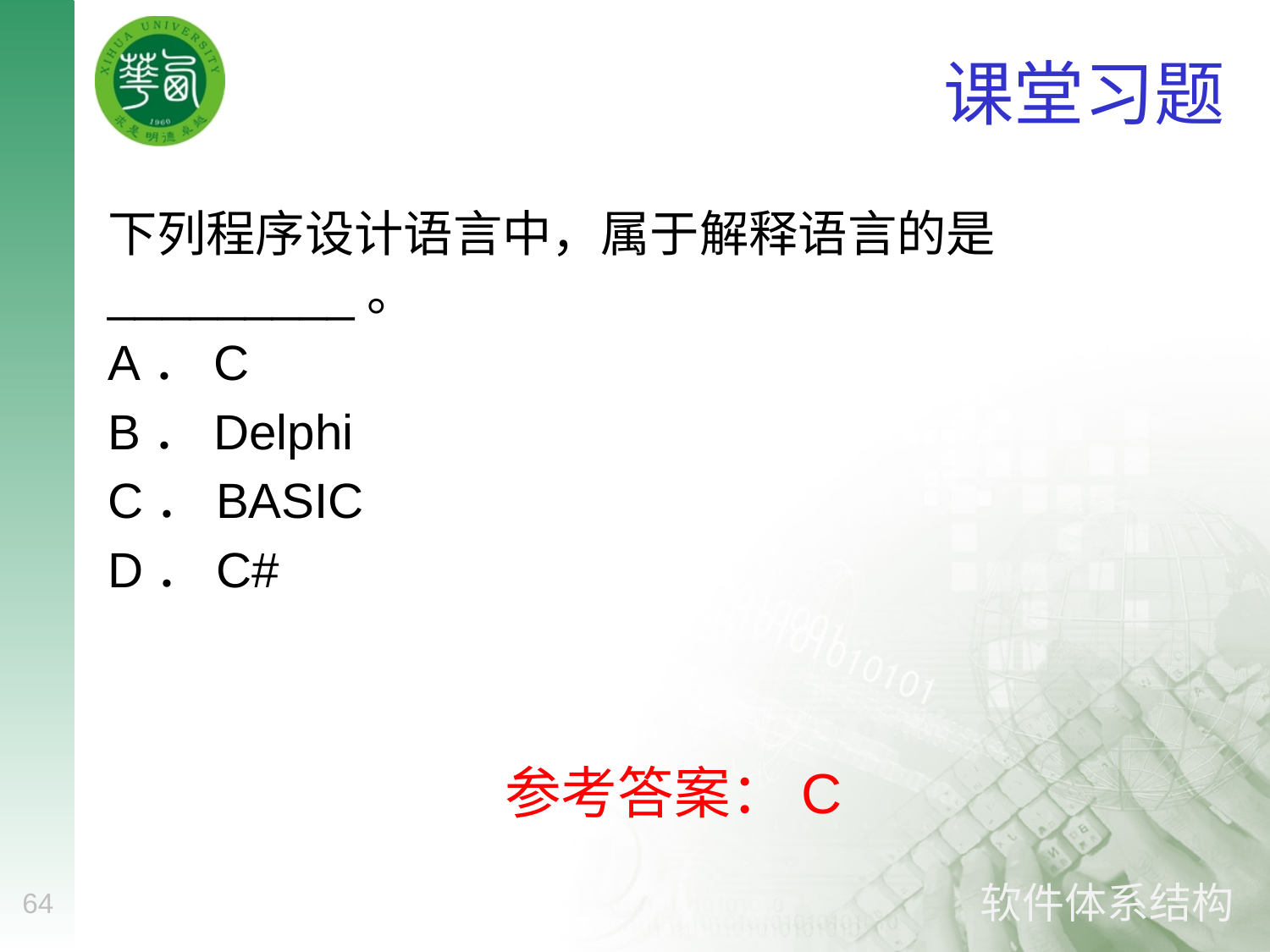

# 课堂习题
下列程序设计语言中，属于解释语言的是_________。
A．C
B．Delphi
C．BASIC
D．C#
参考答案：C
64